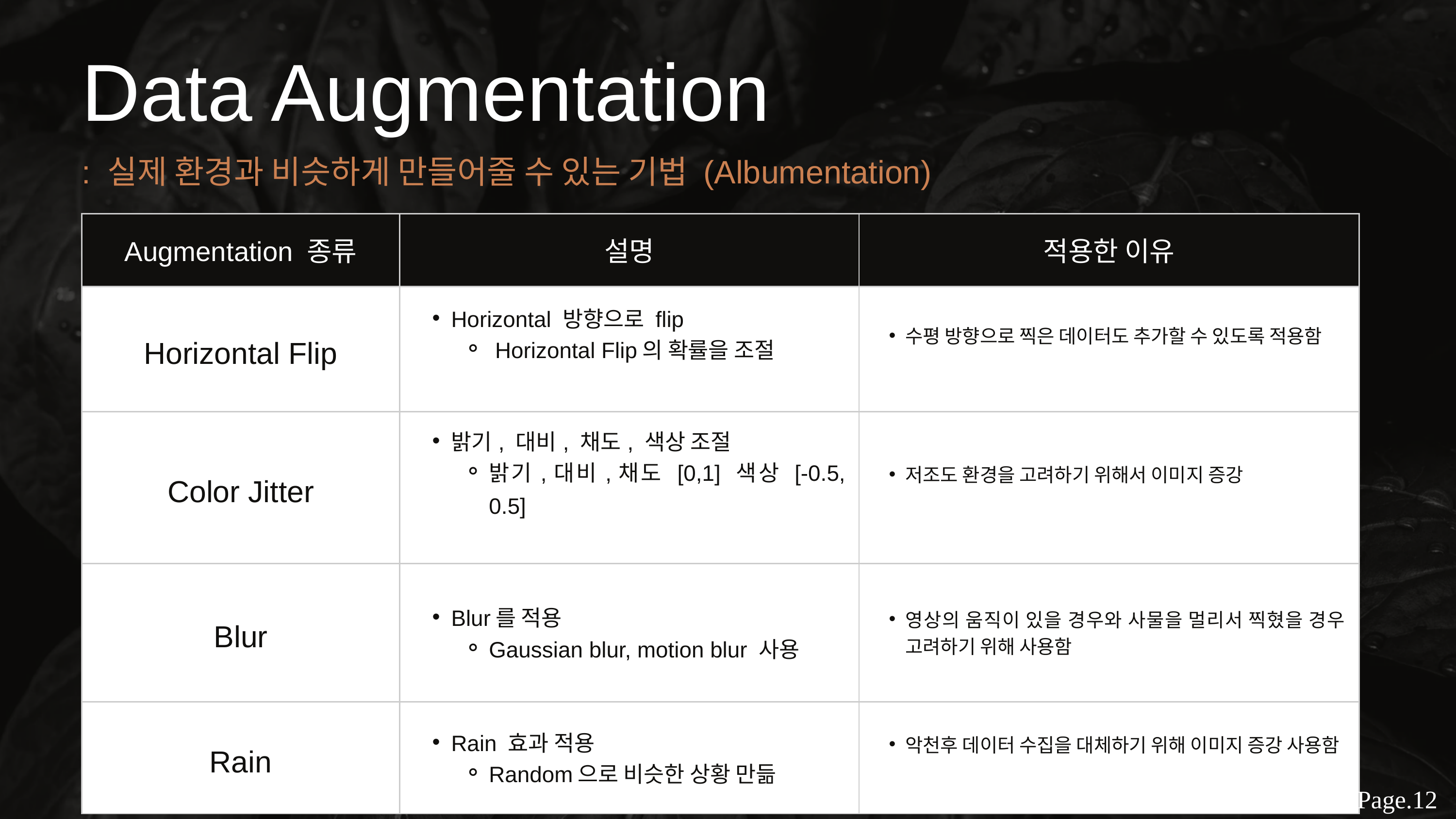

Data Augmentation
: 실제 환경과 비슷하게 만들어줄 수 있는 기법 (Albumentation)
| Augmentation 종류 | 설명 | 적용한 이유 |
| --- | --- | --- |
| Horizontal Flip | Horizontal 방향으로 flip Horizontal Flip의 확률을 조절 | 수평 방향으로 찍은 데이터도 추가할 수 있도록 적용함 |
| Color Jitter | 밝기, 대비, 채도, 색상 조절 밝기,대비,채도 [0,1] 색상 [-0.5, 0.5] | 저조도 환경을 고려하기 위해서 이미지 증강 |
| Blur | Blur를 적용 Gaussian blur, motion blur 사용 | 영상의 움직이 있을 경우와 사물을 멀리서 찍혔을 경우 고려하기 위해 사용함 |
| Rain | Rain 효과 적용 Random으로 비슷한 상황 만듦 | 악천후 데이터 수집을 대체하기 위해 이미지 증강 사용함 |
Page.12